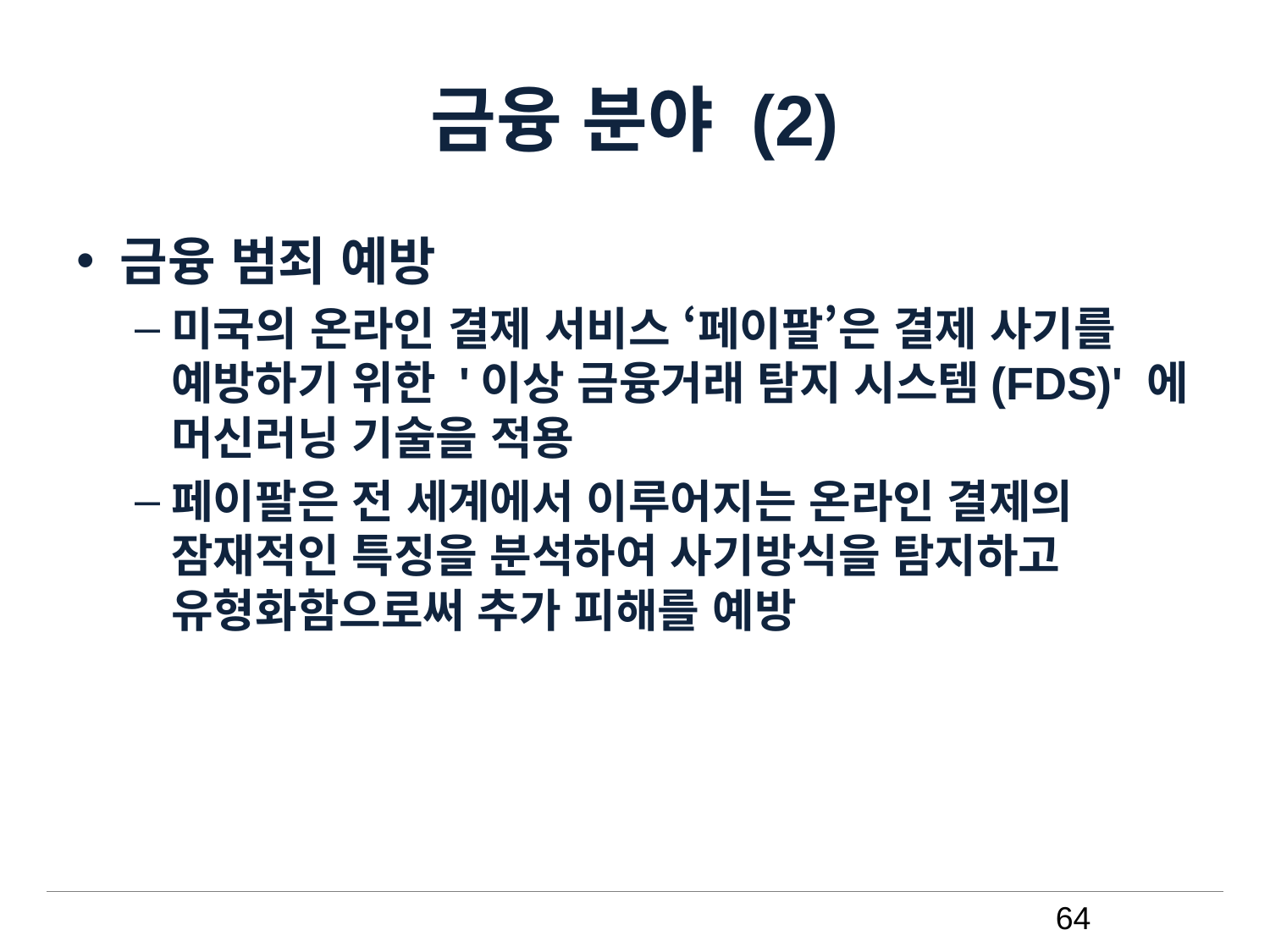

# 금융 분야 (2)
금융 범죄 예방
미국의 온라인 결제 서비스 ‘페이팔’은 결제 사기를 예방하기 위한 '이상 금융거래 탐지 시스템(FDS)' 에 머신러닝 기술을 적용
페이팔은 전 세계에서 이루어지는 온라인 결제의 잠재적인 특징을 분석하여 사기방식을 탐지하고 유형화함으로써 추가 피해를 예방